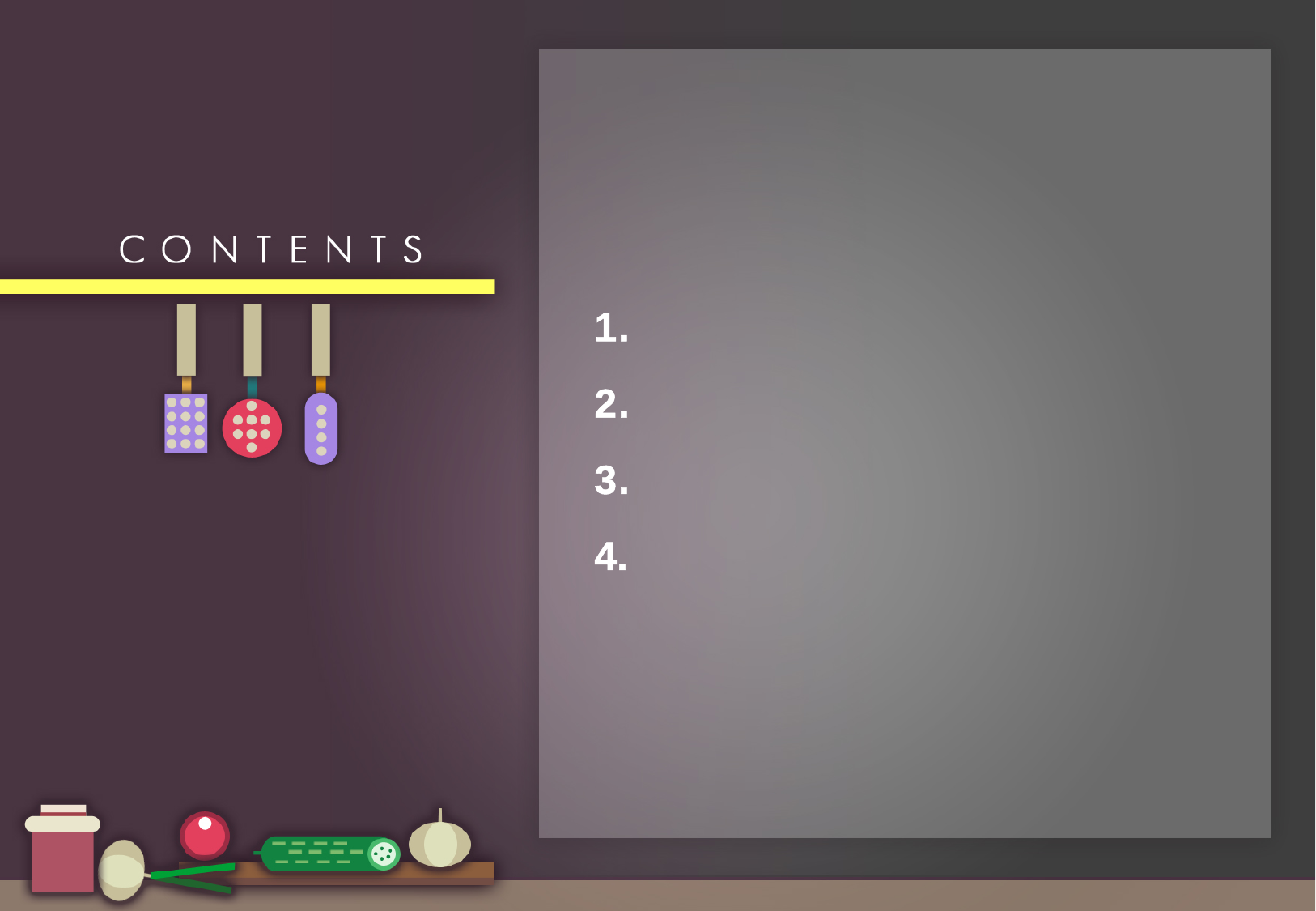

게임 컨셉
개발 범위
개발 계획 대비 현재 진행 상황
Github commits